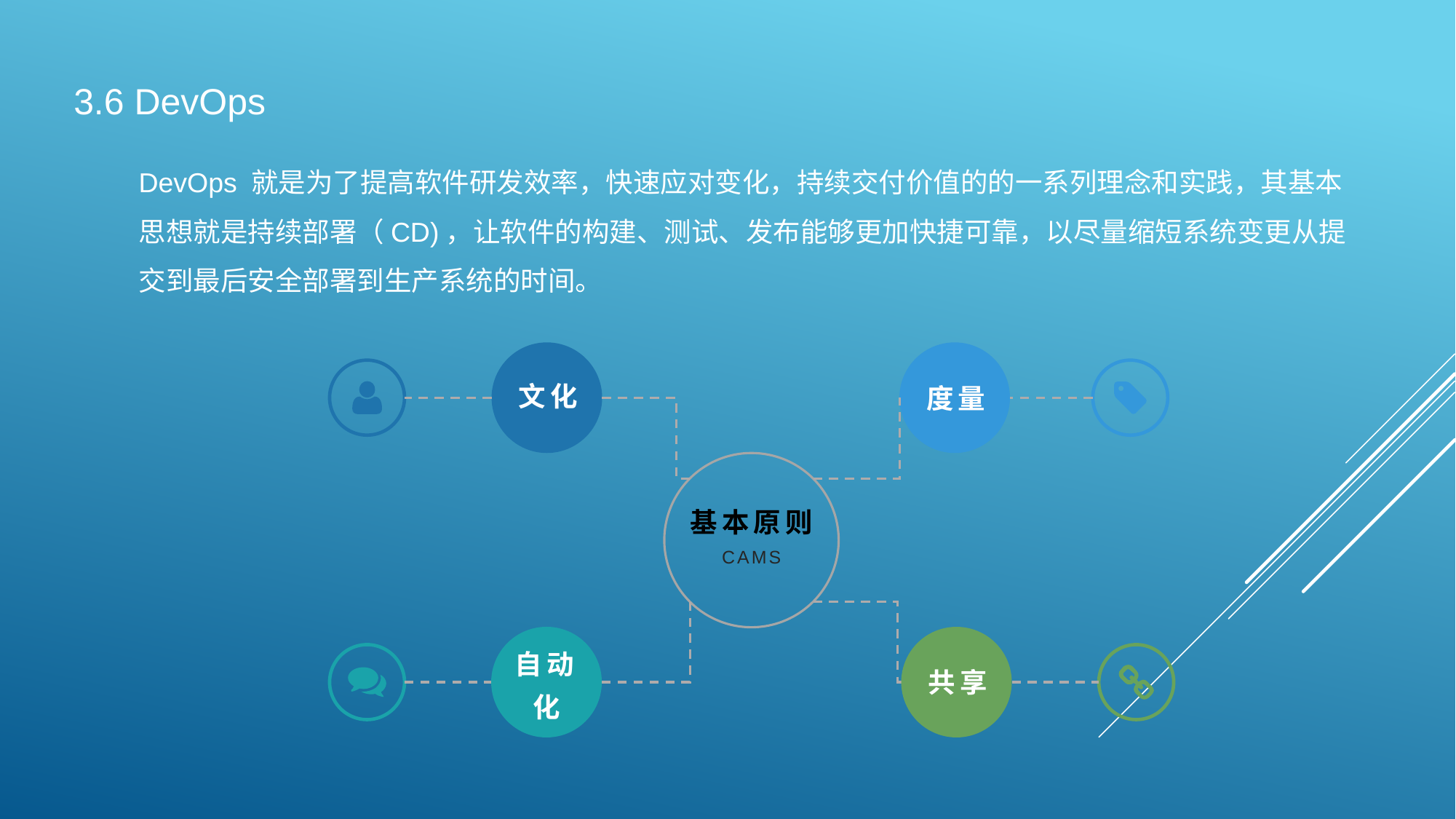

3.6 DevOps
DevOps 就是为了提高软件研发效率，快速应对变化，持续交付价值的的一系列理念和实践，其基本思想就是持续部署（CD)，让软件的构建、测试、发布能够更加快捷可靠，以尽量缩短系统变更从提交到最后安全部署到生产系统的时间。

文化
度量

基本原则
CAMS

自动化

共享